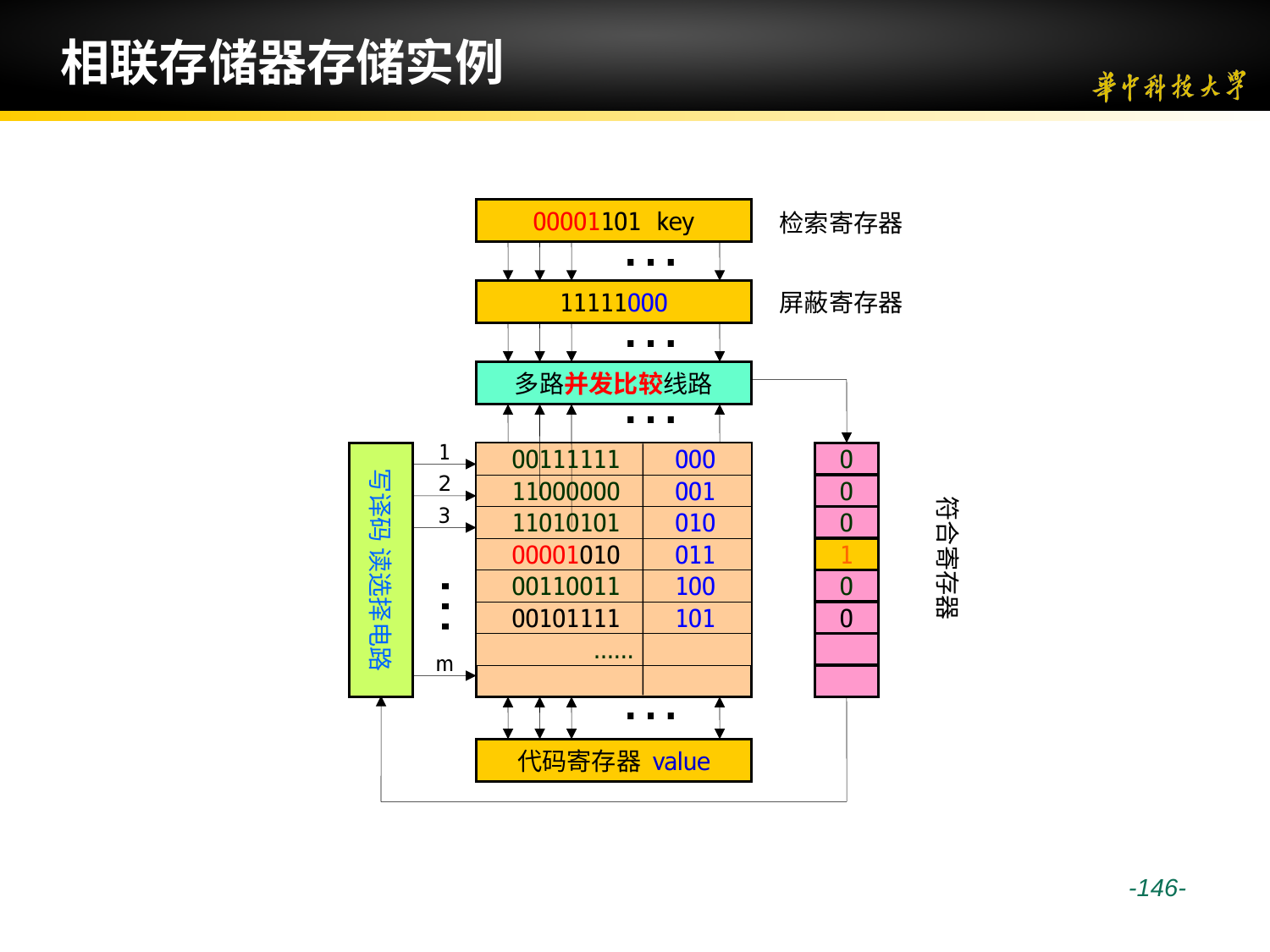

# 相联存储器存储实例
…
检索寄存器
00001101  key
检索寄存器

…
屏蔽寄存器
11111000
屏蔽寄存器

…
多路并发比较线路

1
写译码 读选择电路
存储体
00111111       000
符合寄存器

0

2
11000000       001

0
符合寄存器

3
11010101       010

0

00001010       011

1
…
00110011       100

0
00101111       101

0
……

m
…

代码寄存器 value

 -146-